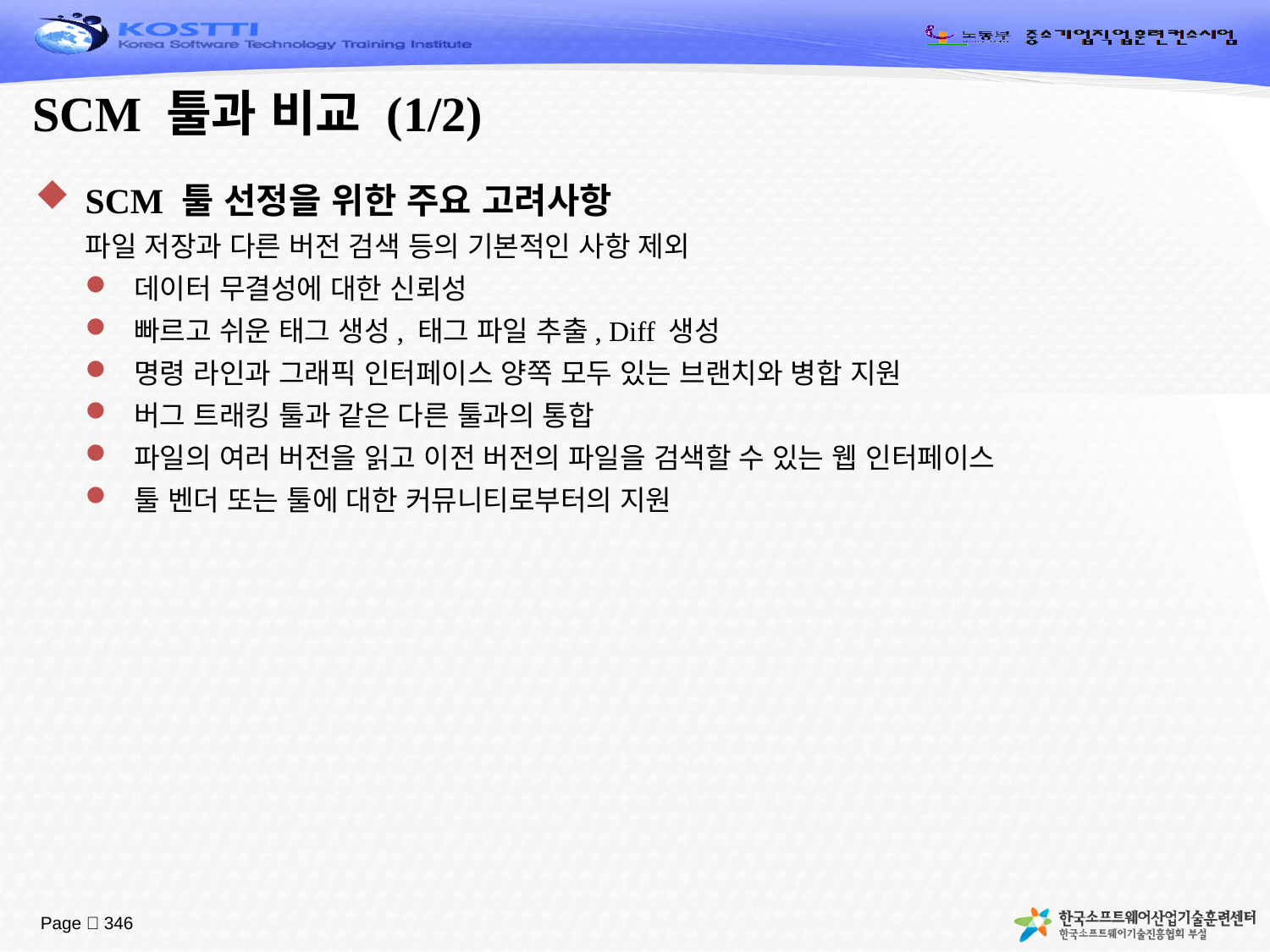

# SCM 툴과 비교 (1/2)
SCM 툴 선정을 위한 주요 고려사항
파일 저장과 다른 버전 검색 등의 기본적인 사항 제외
데이터 무결성에 대한 신뢰성
빠르고 쉬운 태그 생성, 태그 파일 추출, Diff 생성
명령 라인과 그래픽 인터페이스 양쪽 모두 있는 브랜치와 병합 지원
버그 트래킹 툴과 같은 다른 툴과의 통합
파일의 여러 버전을 읽고 이전 버전의 파일을 검색할 수 있는 웹 인터페이스
툴 벤더 또는 툴에 대한 커뮤니티로부터의 지원